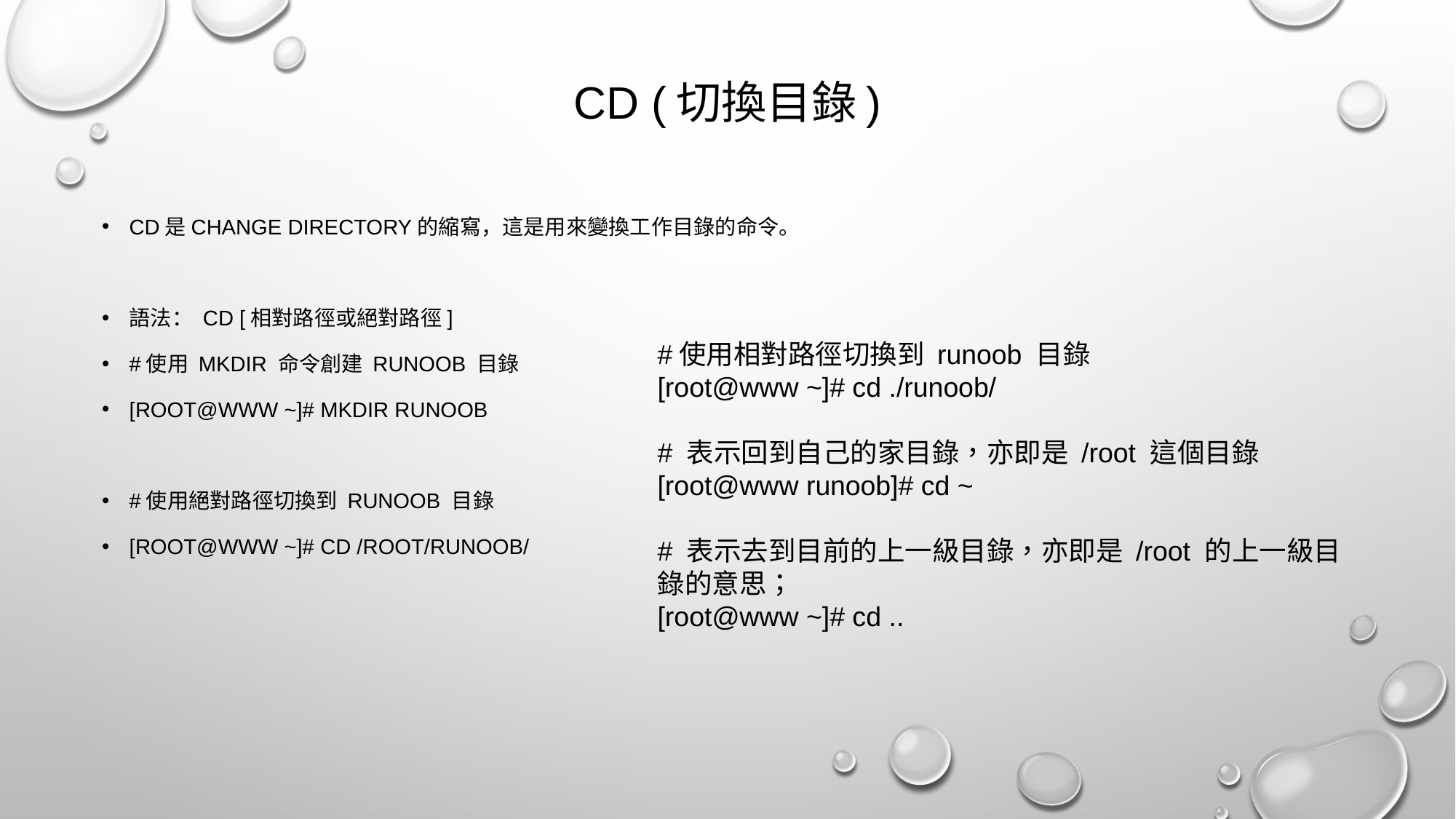

# cd (切換目錄)
cd是Change Directory的縮寫，這是用來變換工作目錄的命令。

語法： cd [相對路徑或絕對路徑]
#使用 mkdir 命令創建 runoob 目錄
[root@www ~]# mkdir runoob

#使用絕對路徑切換到 runoob 目錄
[root@www ~]# cd /root/runoob/

#使用相對路徑切換到 runoob 目錄
[root@www ~]# cd ./runoob/

# 表示回到自己的家目錄，亦即是 /root 這個目錄
[root@www runoob]# cd ~

# 表示去到目前的上一級目錄，亦即是 /root 的上一級目錄的意思；
[root@www ~]# cd ..